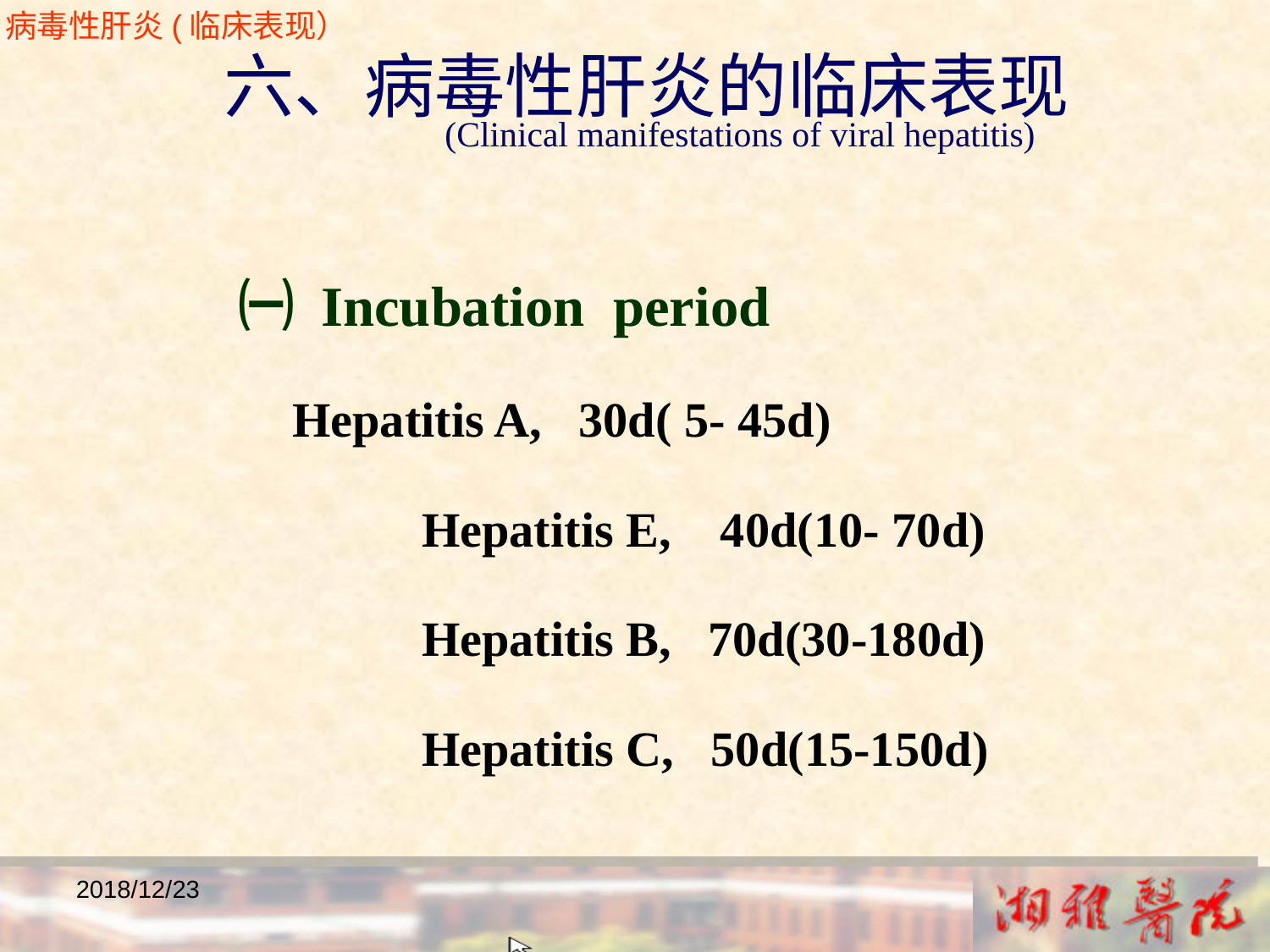

病毒性肝炎(临床表现）
     六、病毒性肝炎的临床表现
               (Clinical manifestations of viral hepatitis)

         ㈠ Incubation  period
            Hepatitis A,   30d( 5- 45d)
                        Hepatitis E,    40d(10- 70d)
                        Hepatitis B,   70d(30-180d)
                        Hepatitis C,   50d(15-150d)

2018/12/23